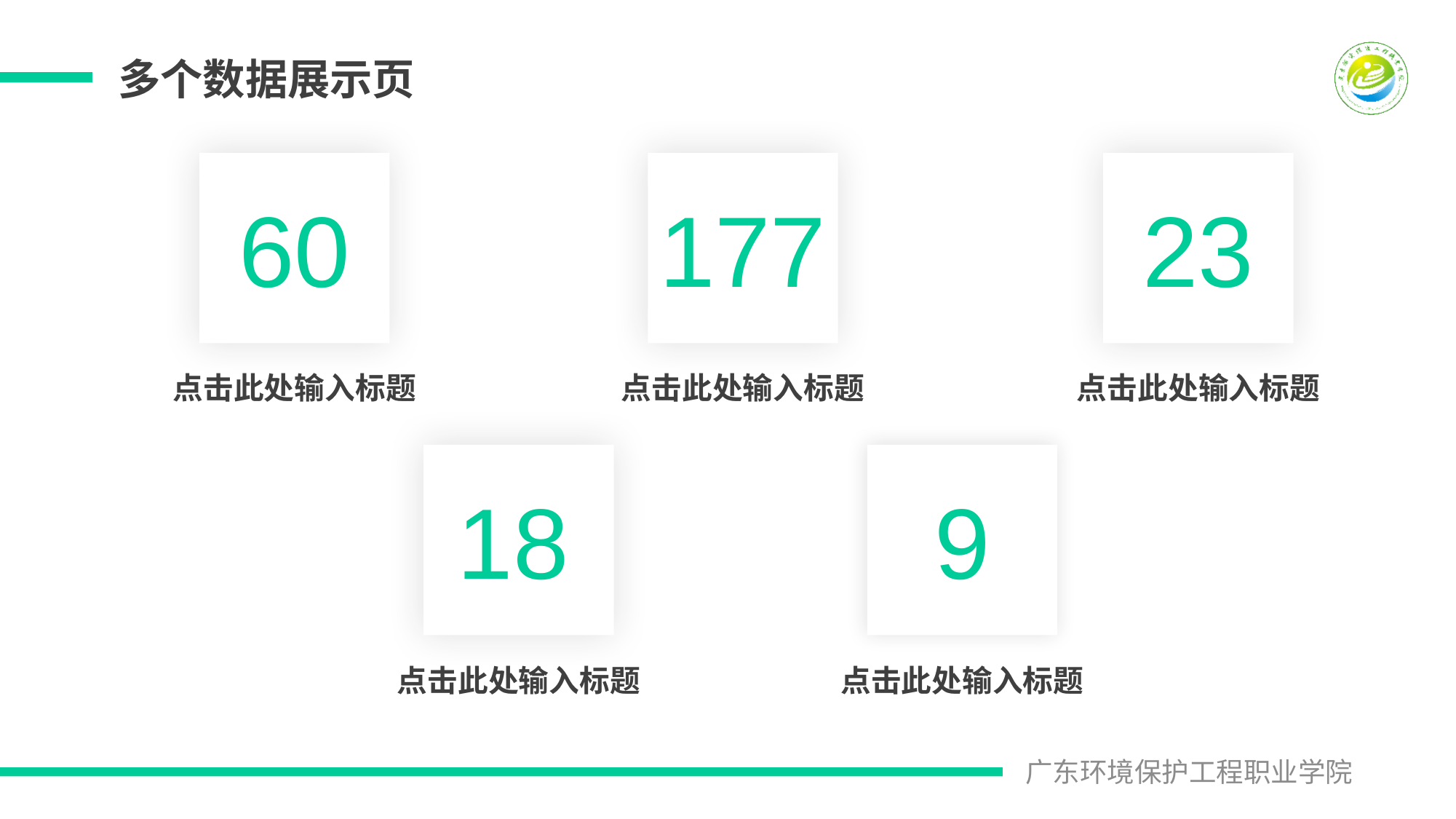

多个数据展示页

60
177
23
点击此处输入标题
点击此处输入标题
点击此处输入标题

18
9
点击此处输入标题
点击此处输入标题